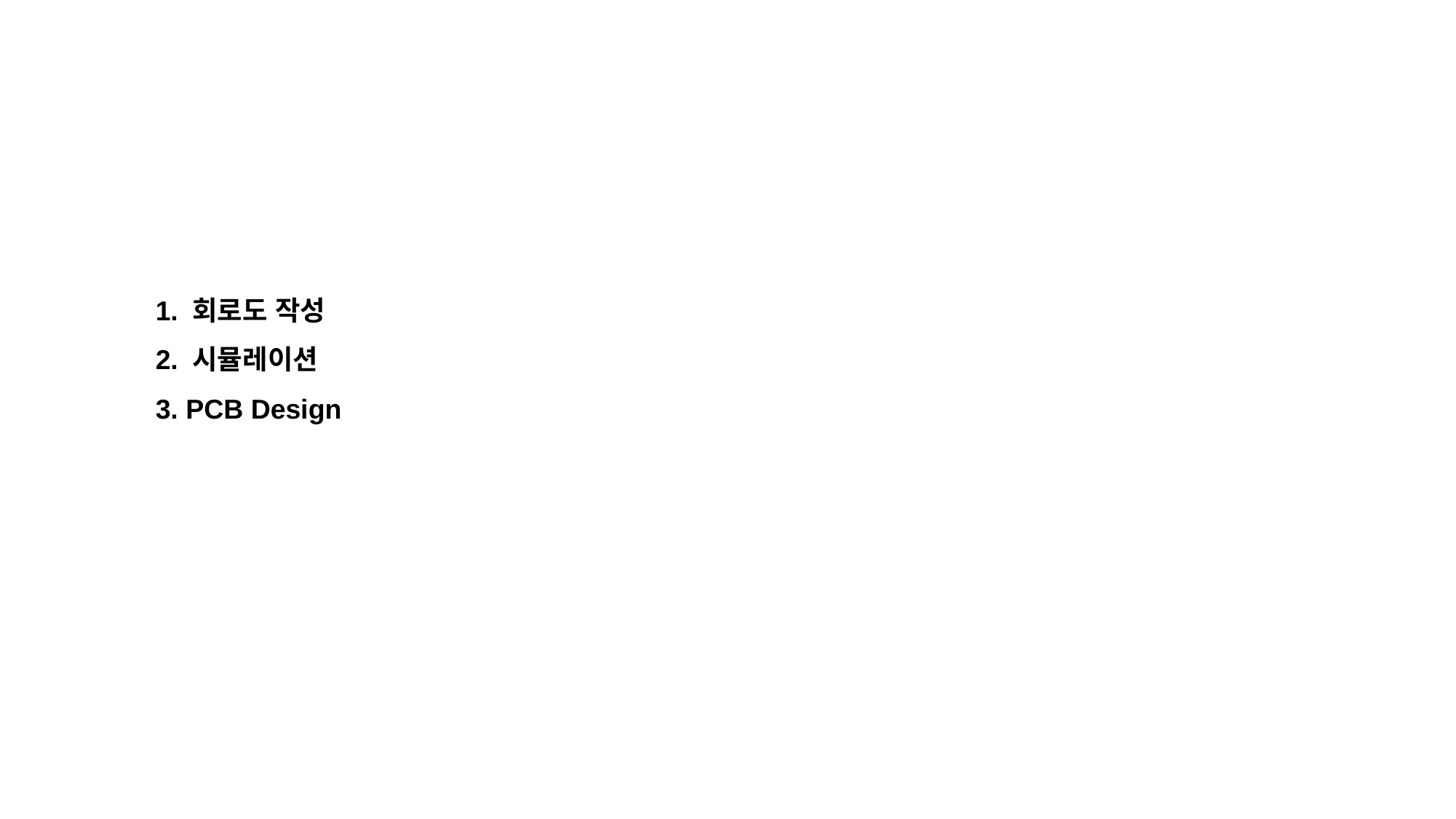

1. 회로도 작성
2. 시뮬레이션
3. PCB Design